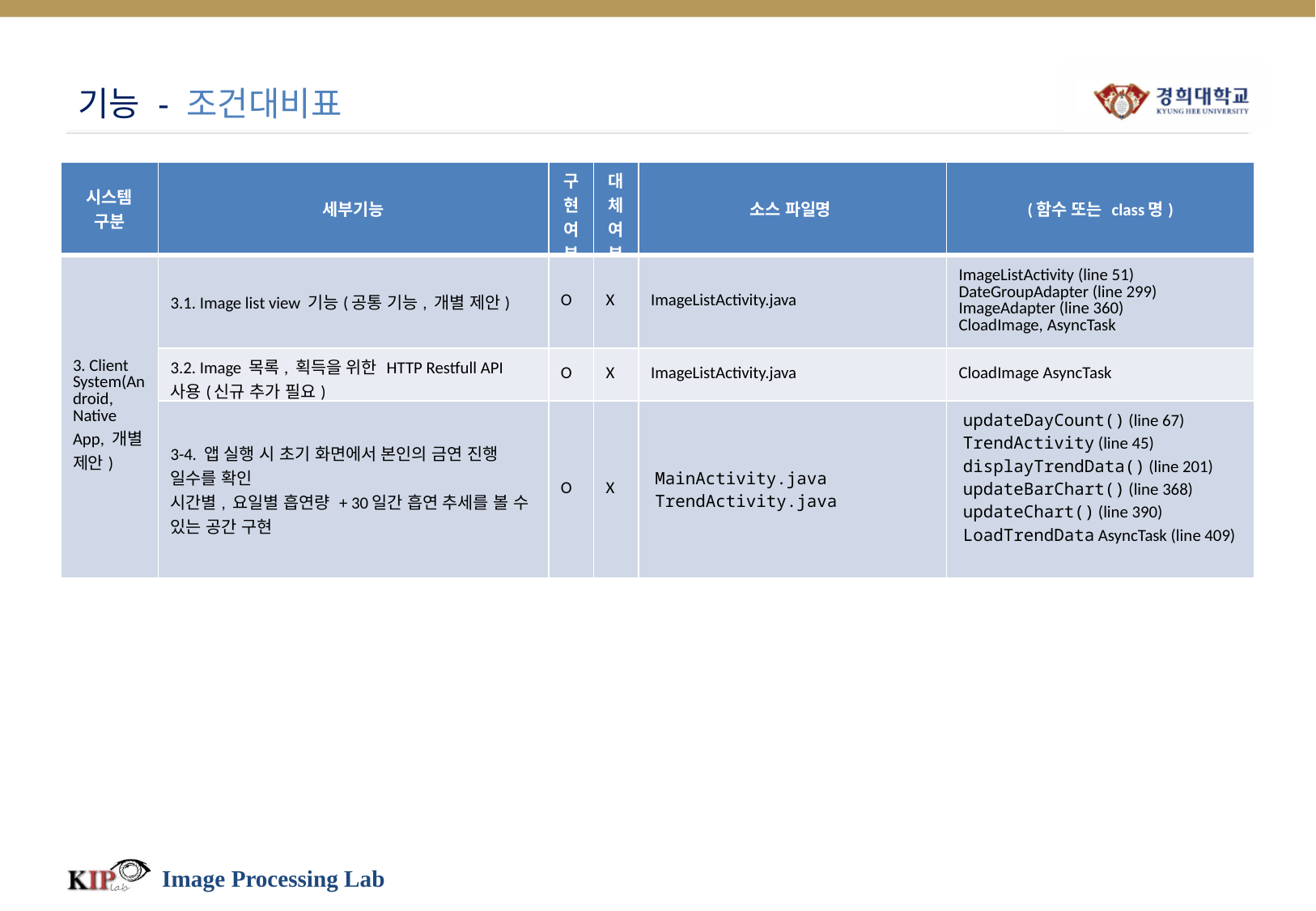

# 기능 - 조건대비표
| 시스템 구분 | 세부기능 | 구현 여부 | 대체 여부 | 소스 파일명 | (함수 또는 class명) |
| --- | --- | --- | --- | --- | --- |
| 3. Client System(Android, Native App, 개별 제안) | 3.1. Image list view 기능(공통 기능, 개별 제안) | O | X | ImageListActivity.java | ImageListActivity (line 51) DateGroupAdapter (line 299) ImageAdapter (line 360) CloadImage, AsyncTask |
|  | 3.2. Image 목록, 획득을 위한 HTTP Restfull API 사용(신규 추가 필요) | O | X | ImageListActivity.java | CloadImage AsyncTask |
|  | 3-4. 앱 실행 시 초기 화면에서 본인의 금연 진행 일수를 확인 시간별, 요일별 흡연량 + 30일간 흡연 추세를 볼 수 있는 공간 구현 | O | X | MainActivity.java TrendActivity.java | updateDayCount() (line 67) TrendActivity (line 45) displayTrendData() (line 201) updateBarChart() (line 368) updateChart() (line 390) LoadTrendData AsyncTask (line 409) |
Image Processing Lab